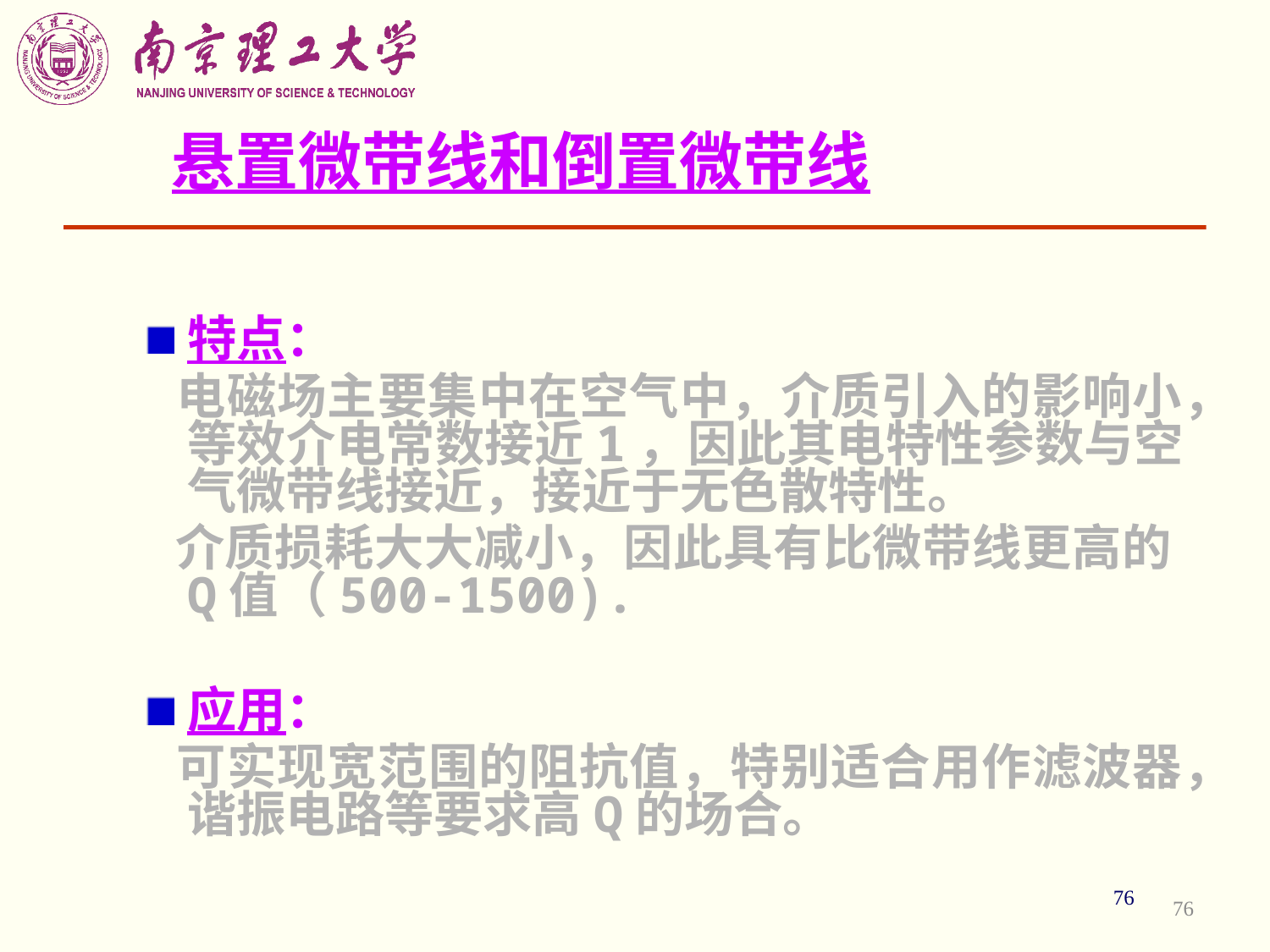

# 悬置微带线和倒置微带线

特点：
  电磁场主要集中在空气中，介质引入的影响小，等效介电常数接近1，因此其电特性参数与空气微带线接近，接近于无色散特性。
  介质损耗大大减小，因此具有比微带线更高的Q值（500-1500).

应用：
  可实现宽范围的阻抗值，特别适合用作滤波器，谐振电路等要求高Q的场合。
76